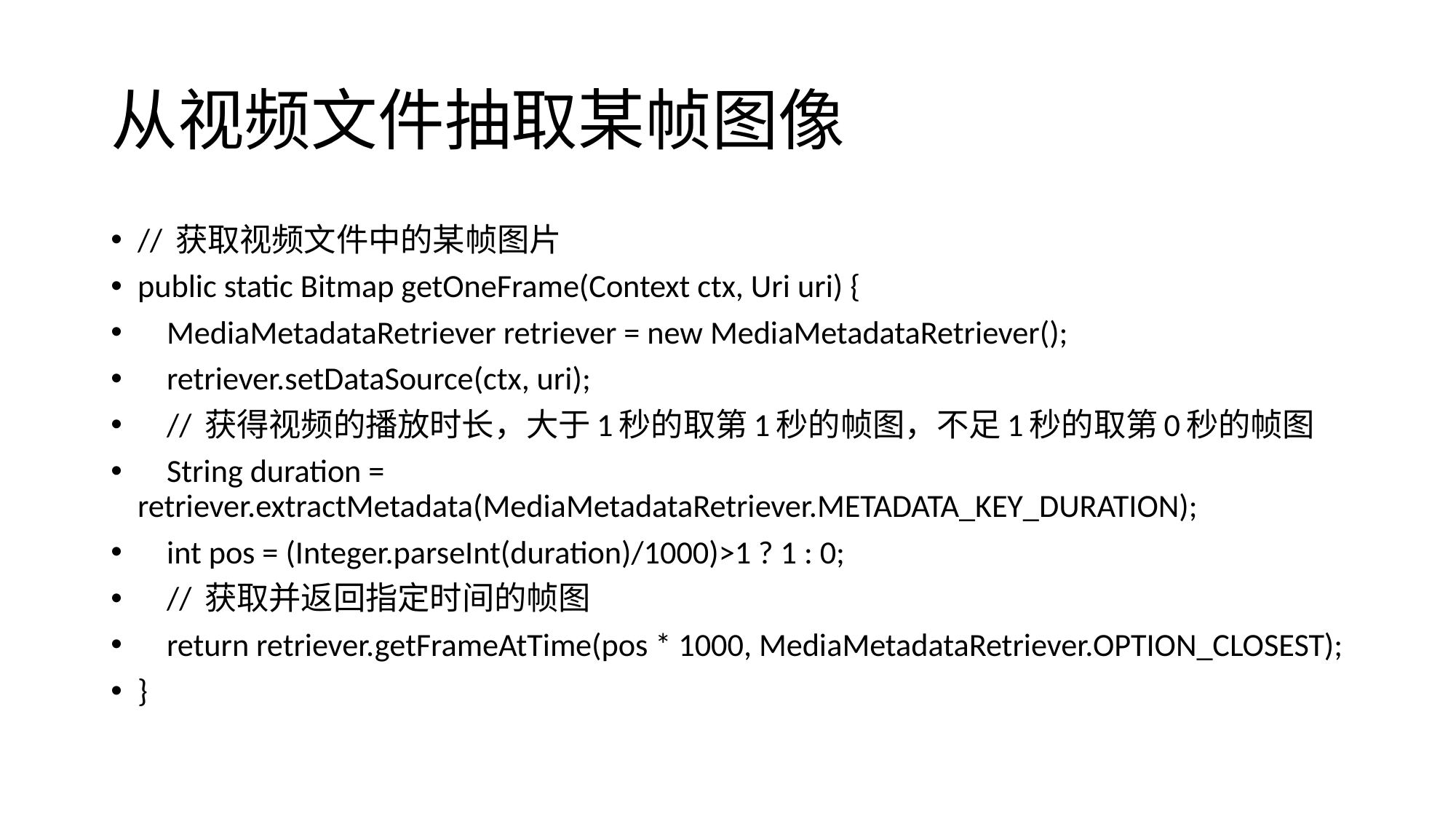

# 从视频文件抽取某帧图像
// 获取视频文件中的某帧图片
public static Bitmap getOneFrame(Context ctx, Uri uri) {
    MediaMetadataRetriever retriever = new MediaMetadataRetriever();
    retriever.setDataSource(ctx, uri);
    // 获得视频的播放时长，大于1秒的取第1秒的帧图，不足1秒的取第0秒的帧图
    String duration = retriever.extractMetadata(MediaMetadataRetriever.METADATA_KEY_DURATION);
    int pos = (Integer.parseInt(duration)/1000)>1 ? 1 : 0;
    // 获取并返回指定时间的帧图
    return retriever.getFrameAtTime(pos * 1000, MediaMetadataRetriever.OPTION_CLOSEST);
}